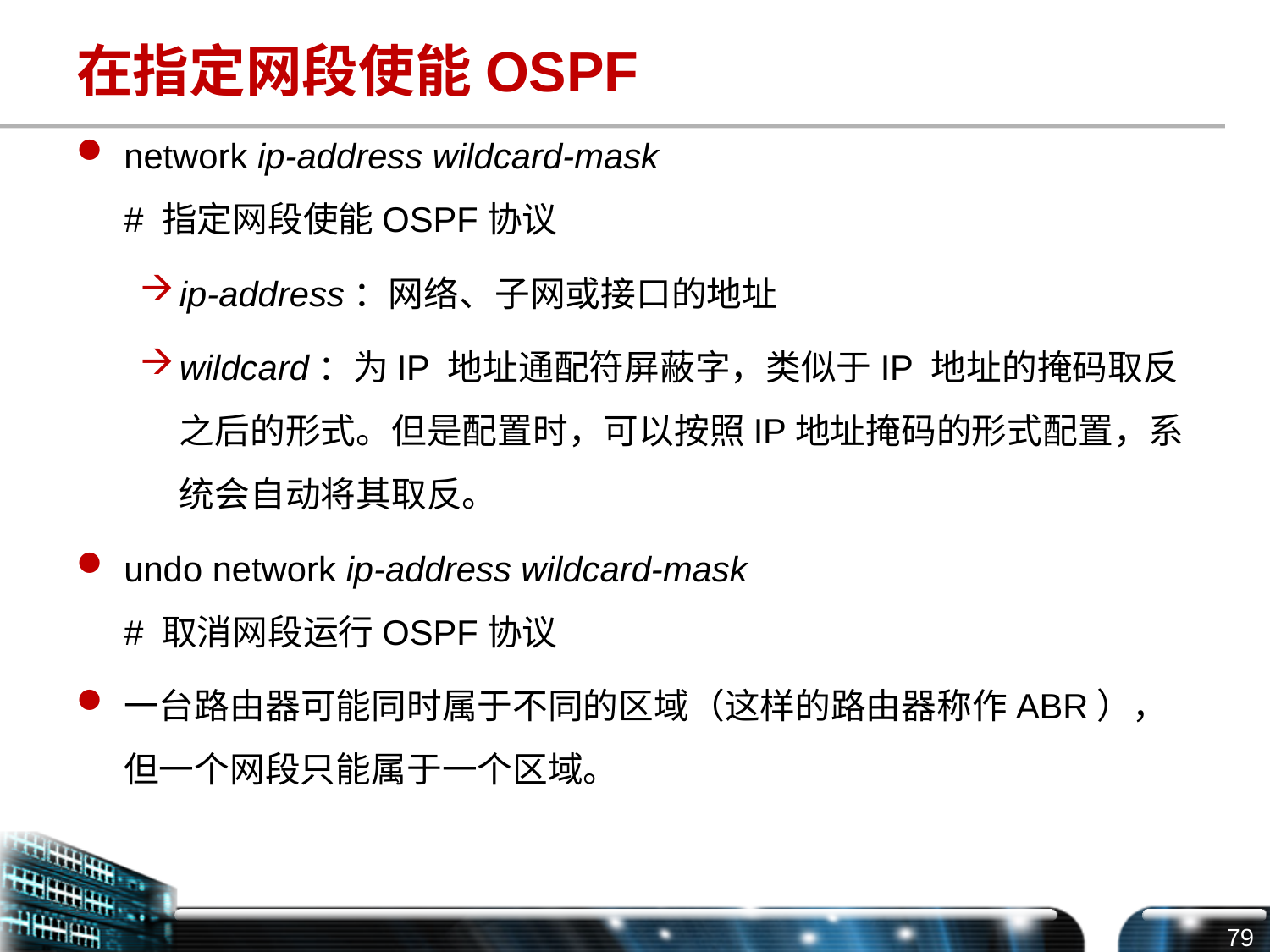

# 在指定网段使能OSPF
network ip-address wildcard-mask
# 指定网段使能OSPF协议
ip-address：网络、子网或接口的地址
wildcard：为IP 地址通配符屏蔽字，类似于IP 地址的掩码取反之后的形式。但是配置时，可以按照IP地址掩码的形式配置，系统会自动将其取反。
undo network ip-address wildcard-mask
# 取消网段运行OSPF协议
一台路由器可能同时属于不同的区域（这样的路由器称作ABR），但一个网段只能属于一个区域。